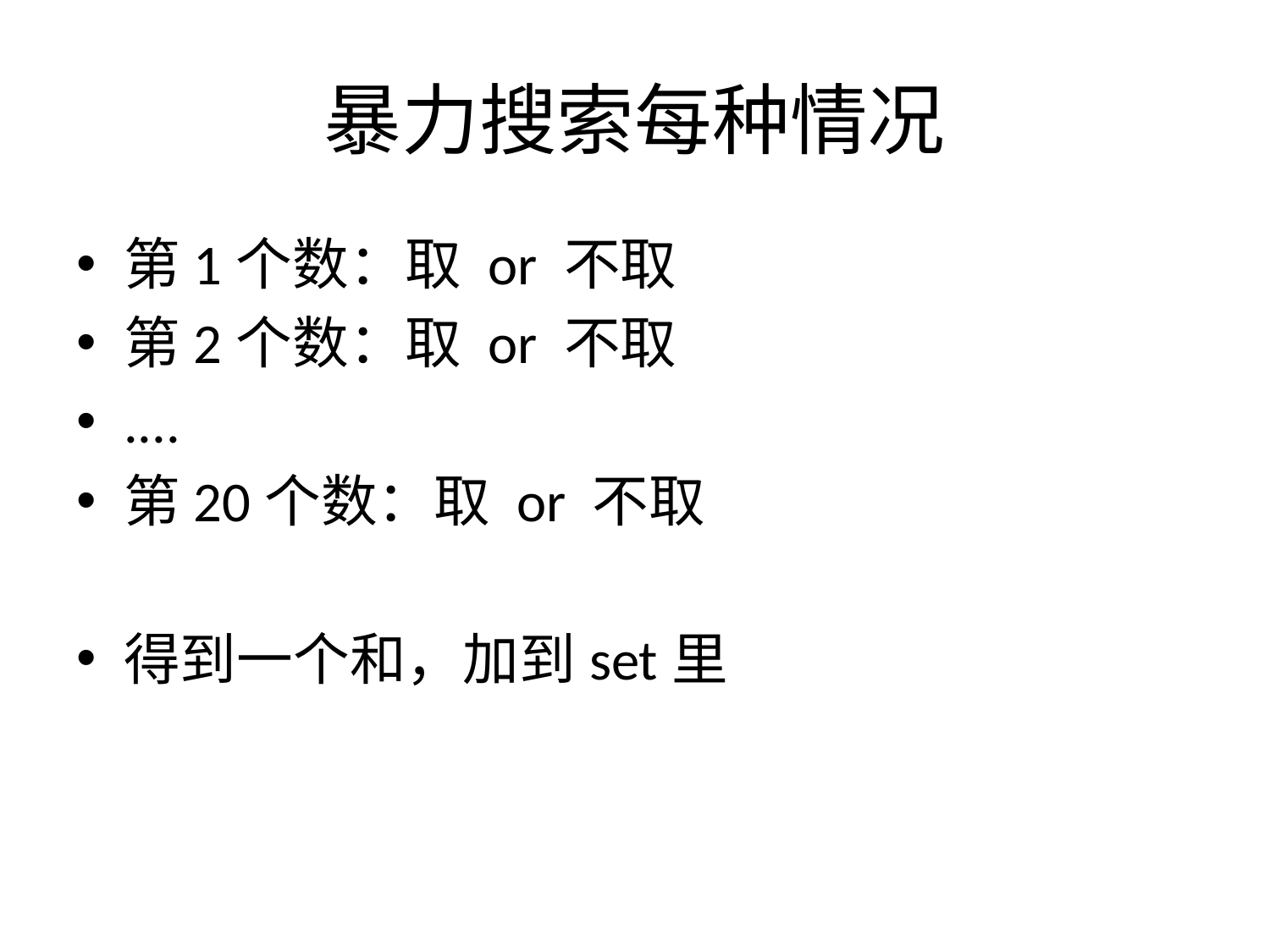

# 暴力搜索每种情况
第1个数：取 or 不取
第2个数：取 or 不取
....
第20个数：取 or 不取

得到一个和，加到set里